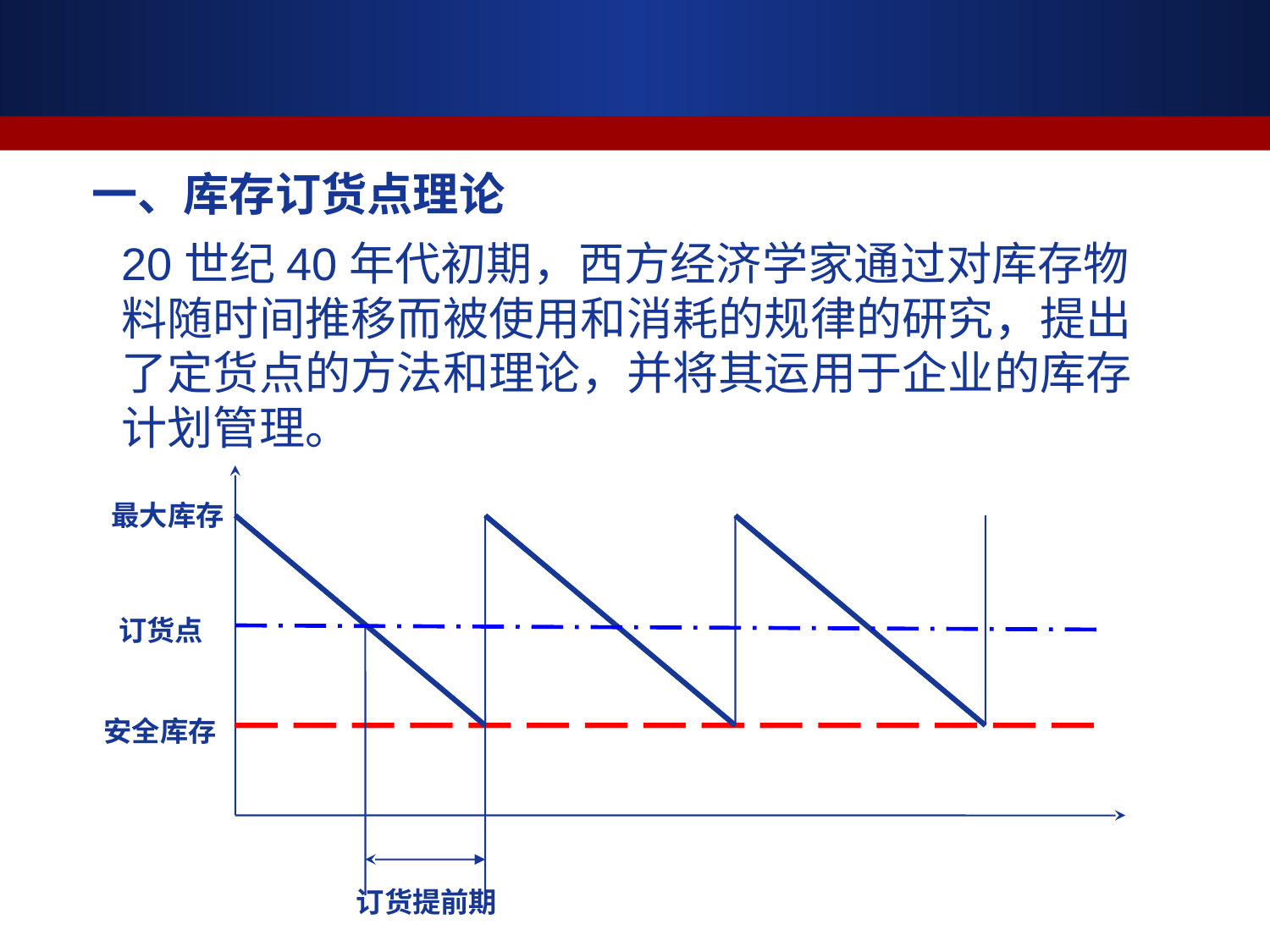

一、库存订货点理论
20世纪40年代初期，西方经济学家通过对库存物料随时间推移而被使用和消耗的规律的研究，提出了定货点的方法和理论，并将其运用于企业的库存计划管理。

最大库存

订货点

安全库存

订货提前期